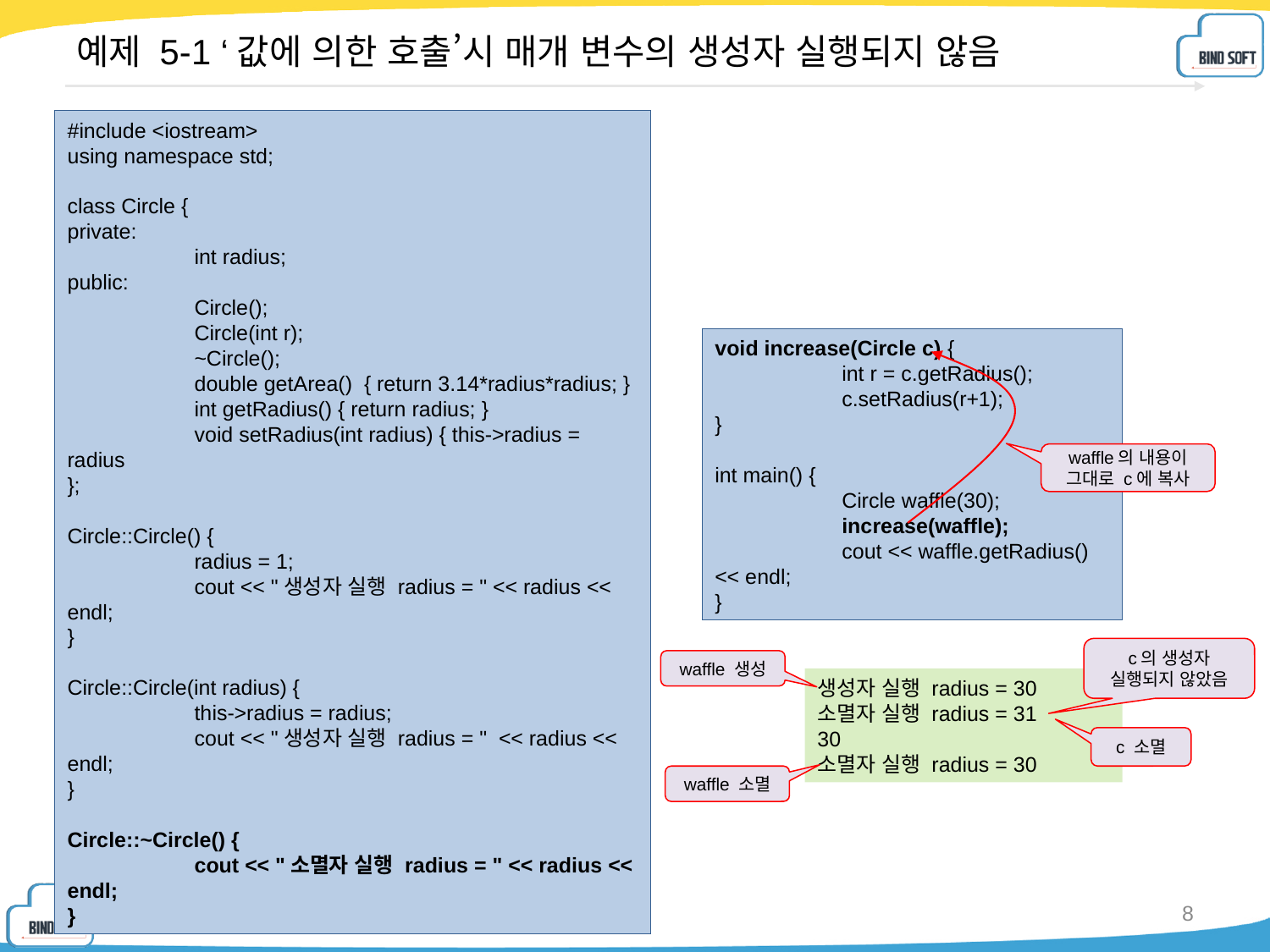

# 예제 5-1 ‘값에 의한 호출’시 매개 변수의 생성자 실행되지 않음
#include <iostream>
using namespace std;

class Circle {
private:
	int radius;
public:
	Circle();
	Circle(int r);
	~Circle();
	double getArea()  { return 3.14*radius*radius; }
	int getRadius() { return radius; }
	void setRadius(int radius) { this->radius = radius
};

Circle::Circle() {
	radius = 1;
	cout << "생성자 실행 radius = " << radius << endl;
}

Circle::Circle(int radius) {
	this->radius = radius;
	cout << "생성자 실행 radius = "  << radius << endl;
}

Circle::~Circle() {
	cout << "소멸자 실행 radius = " << radius << endl;
}
void increase(Circle c) {
	int r = c.getRadius();
	c.setRadius(r+1);
}

int main() {
	Circle waffle(30);
	increase(waffle);
	cout << waffle.getRadius() << endl;
}

waffle의 내용이 그대로 c에 복사
c의 생성자
실행되지 않았음
waffle 생성
생성자 실행 radius = 30
소멸자 실행 radius = 31
30
소멸자 실행 radius = 30
c 소멸
waffle 소멸
8